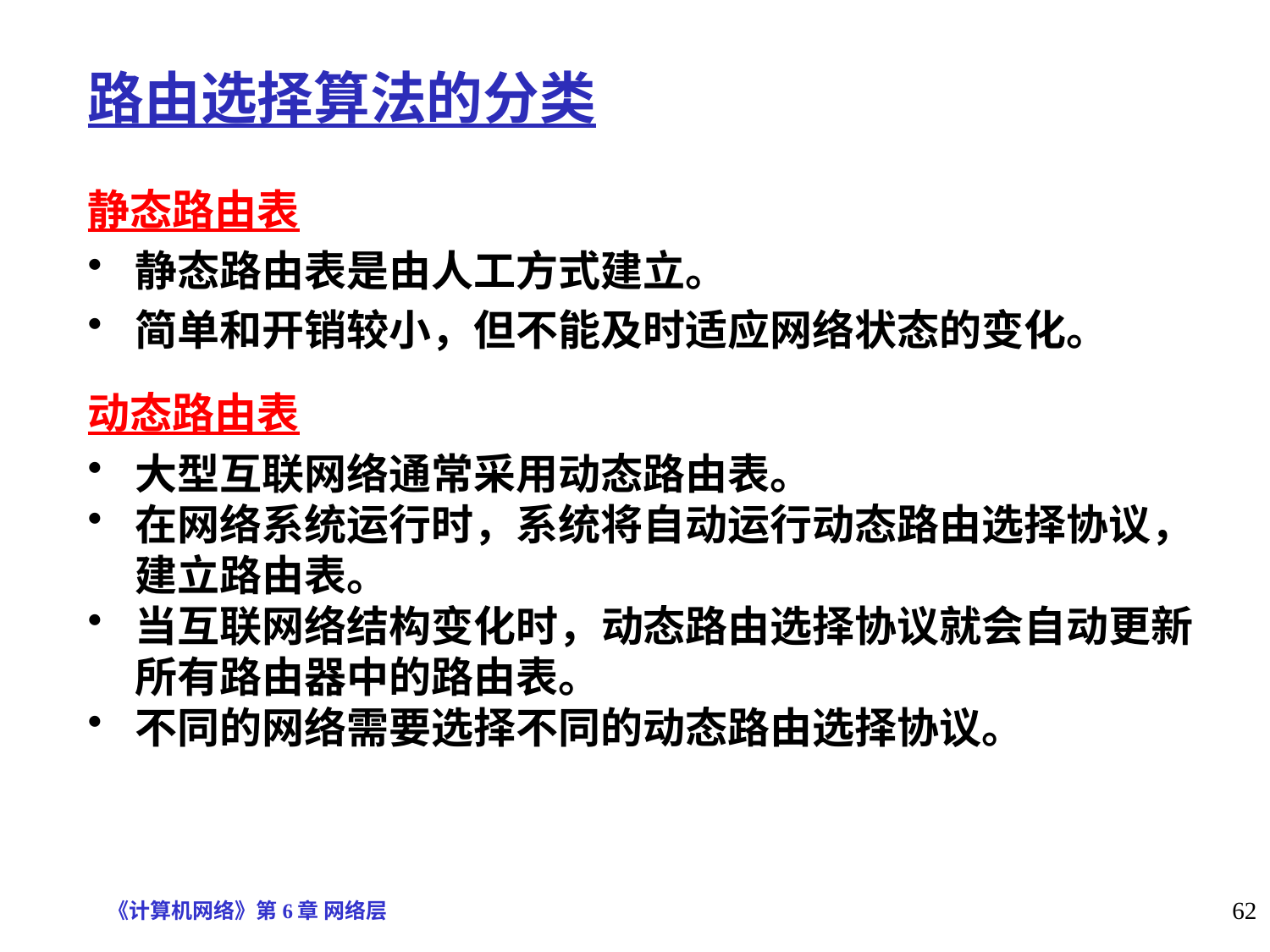

路由选择算法的分类
静态路由表
静态路由表是由人工方式建立。
简单和开销较小，但不能及时适应网络状态的变化。
动态路由表
大型互联网络通常采用动态路由表。
在网络系统运行时，系统将自动运行动态路由选择协议，建立路由表。
当互联网络结构变化时，动态路由选择协议就会自动更新所有路由器中的路由表。
不同的网络需要选择不同的动态路由选择协议。

《计算机网络》第6章 网络层
62